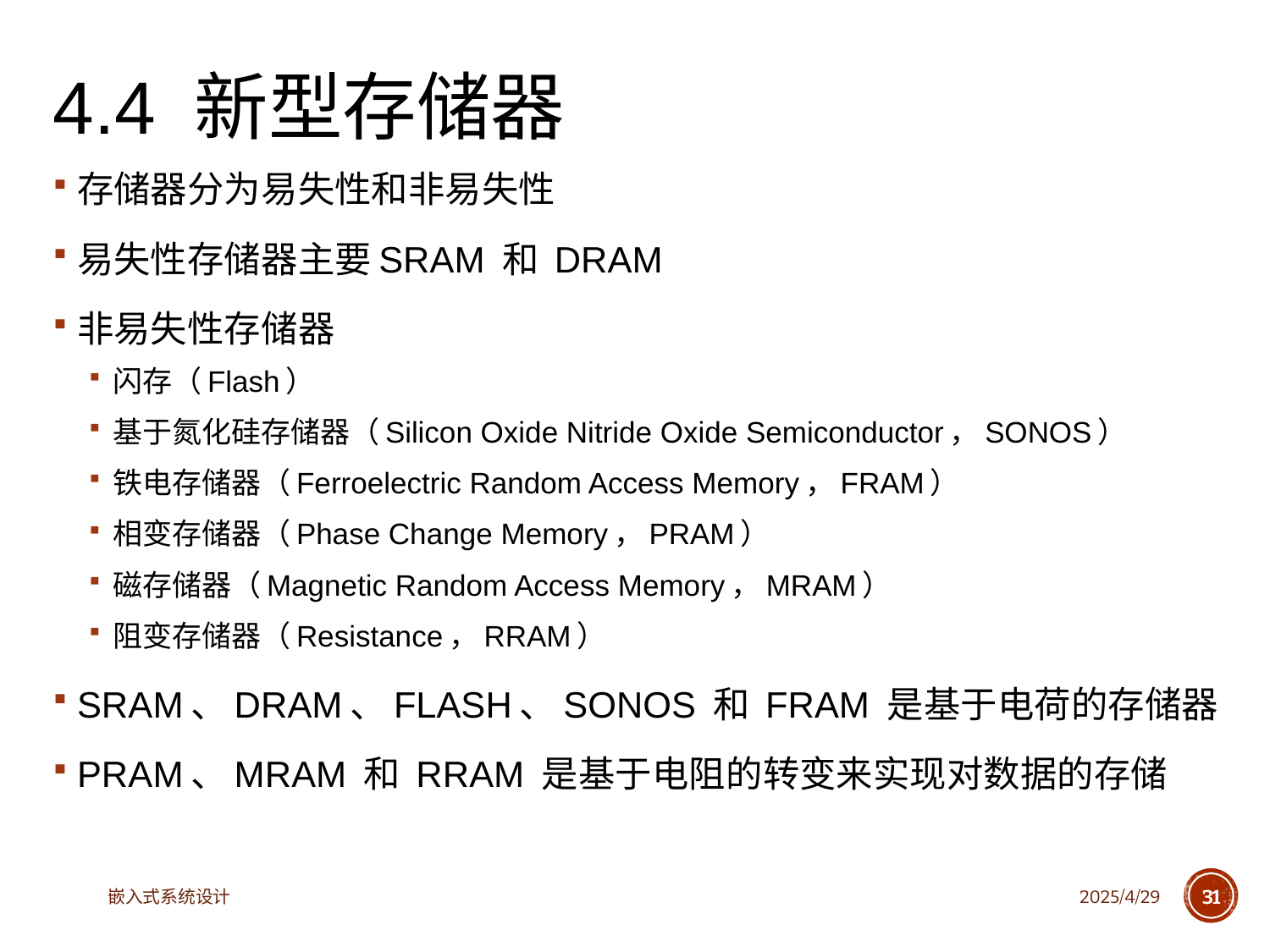

# 4.4 新型存储器
存储器分为易失性和非易失性
易失性存储器主要SRAM 和 DRAM
非易失性存储器
闪存（Flash）
基于氮化硅存储器（Silicon Oxide Nitride Oxide Semiconductor，SONOS）
铁电存储器（Ferroelectric Random Access Memory，FRAM）
相变存储器（Phase Change Memory，PRAM）
磁存储器（Magnetic Random Access Memory，MRAM）
阻变存储器（Resistance，RRAM）
SRAM、DRAM、FLASH、SONOS 和 FRAM 是基于电荷的存储器
PRAM、MRAM 和 RRAM 是基于电阻的转变来实现对数据的存储
嵌入式系统设计
2025/4/29
31